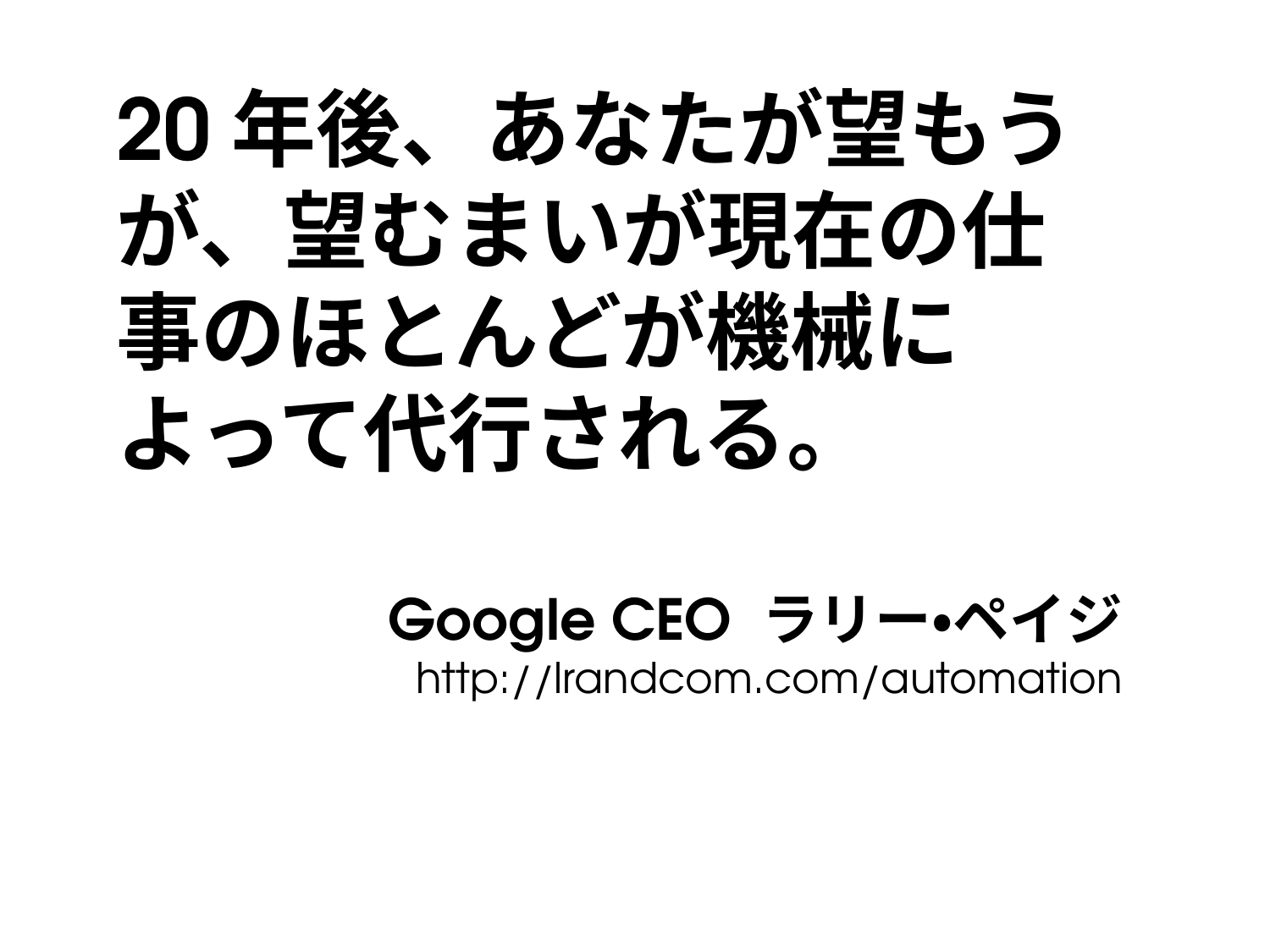

20年後、あなたが望もうが、望むまいが現在の仕事のほとんどが機械によって代行される。

Google CEO ラリー・ペイジ
http://lrandcom.com/automation